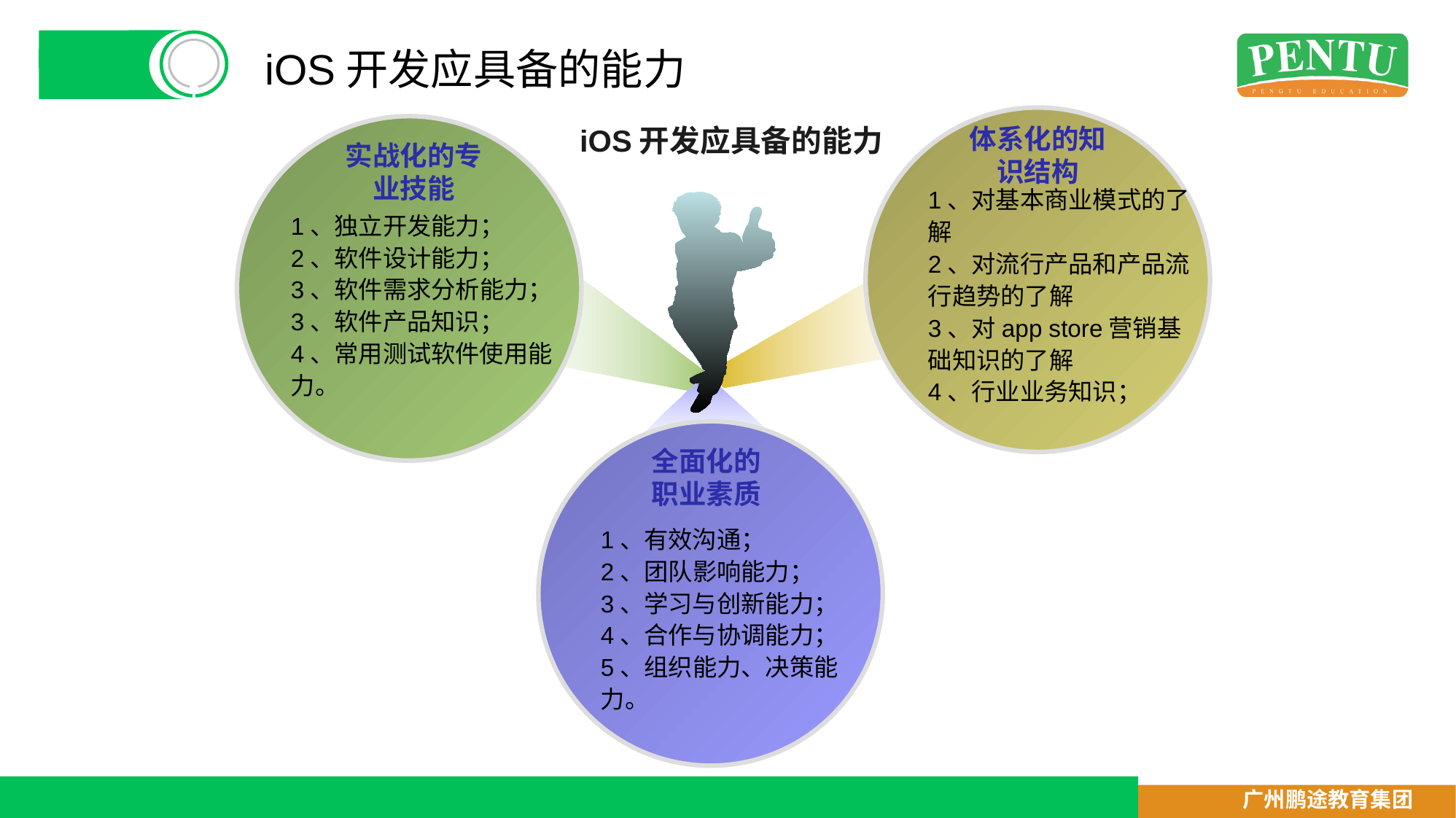

# iOS开发应具备的能力

iOS开发应具备的能力
体系化的知识结构

实战化的专业技能
1、对基本商业模式的了解
2、对流行产品和产品流行趋势的了解
3、对app store营销基础知识的了解
4、行业业务知识；

1、独立开发能力；
2、软件设计能力；
3、软件需求分析能力；
3、软件产品知识；
4、常用测试软件使用能力。

全面化的
职业素质
1、有效沟通；
2、团队影响能力；
3、学习与创新能力；
4、合作与协调能力；
5、组织能力、决策能力。